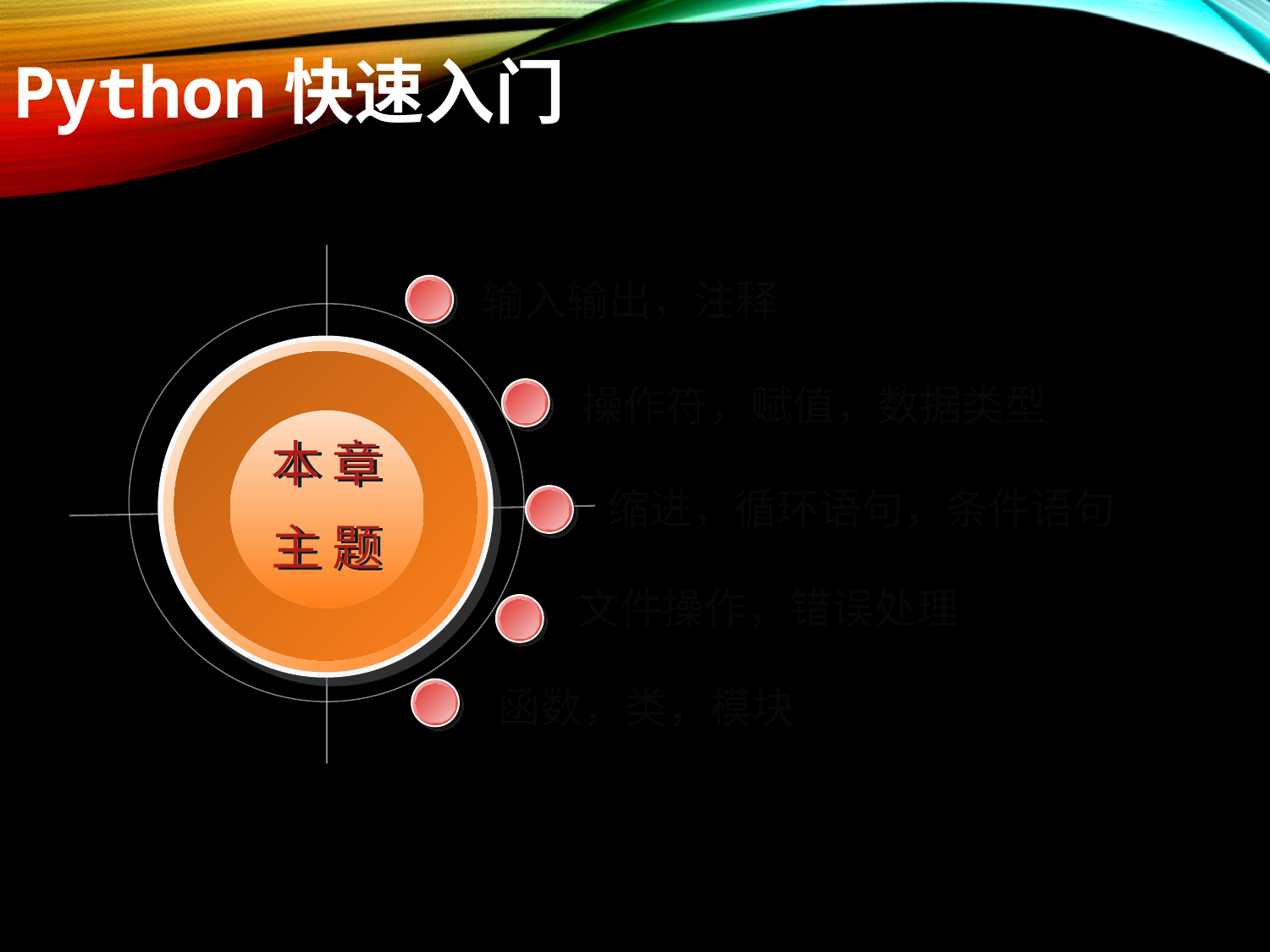

# Python快速入门

输入输出，注释

操作符，赋值，数据类型

本 章
主 题
缩进，循环语句，条件语句

文件操作，错误处理

函数，类，模块